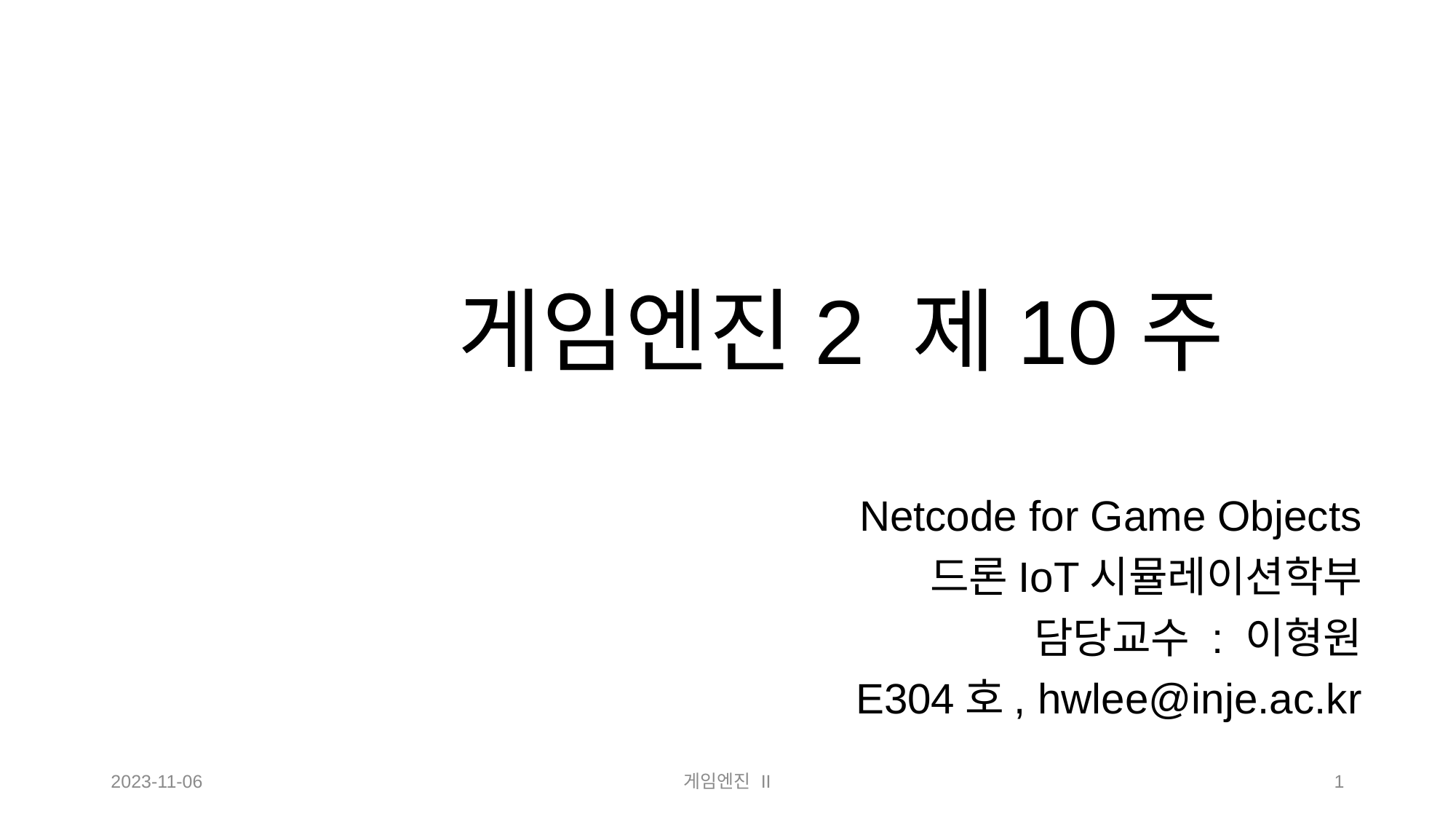

# 게임엔진2 제10주
Netcode for Game Objects
드론IoT시뮬레이션학부
담당교수 : 이형원
E304호, hwlee@inje.ac.kr
2023-11-06
게임엔진 II
1